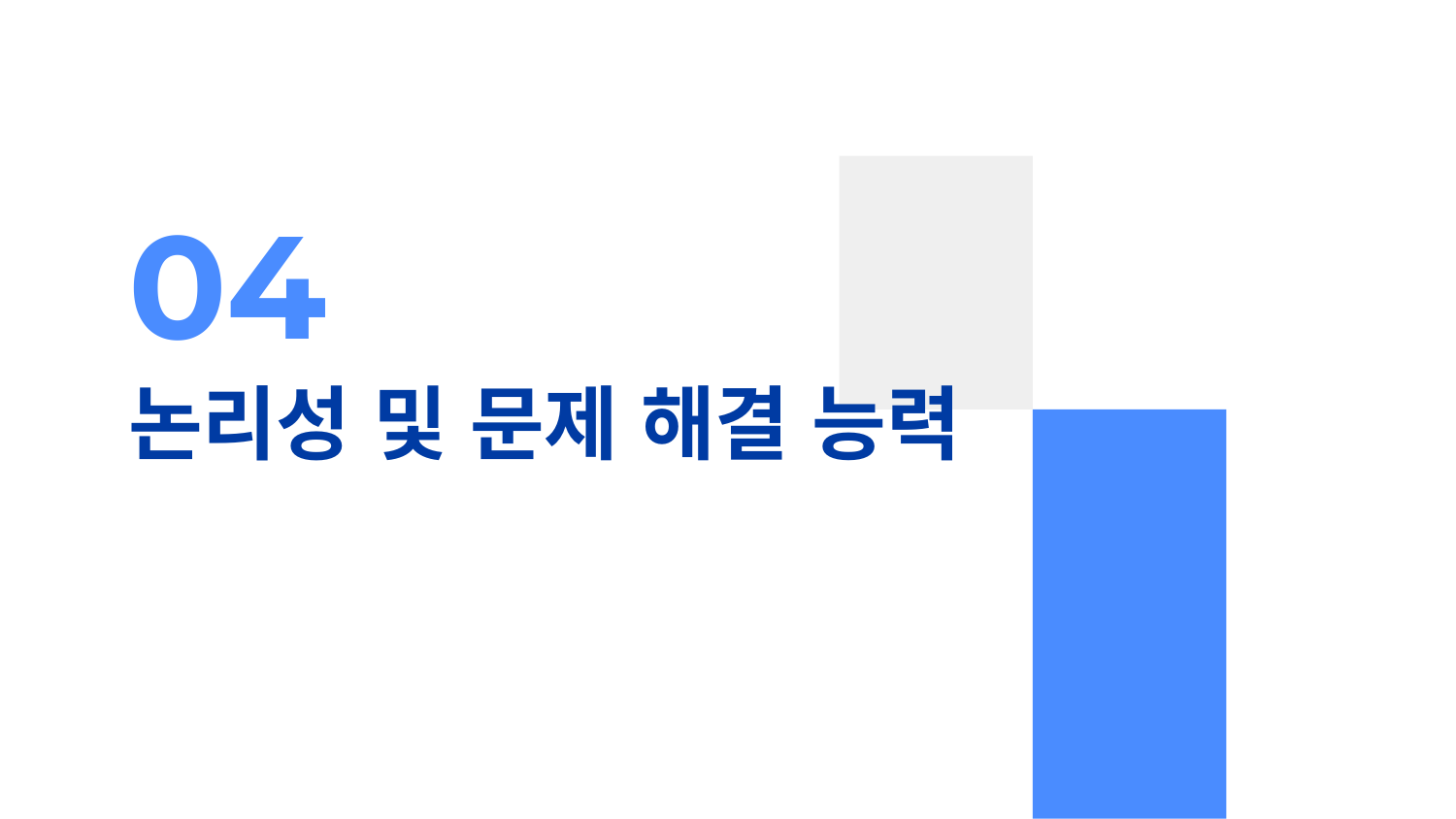

04
# 논리성 및 문제 해결 능력